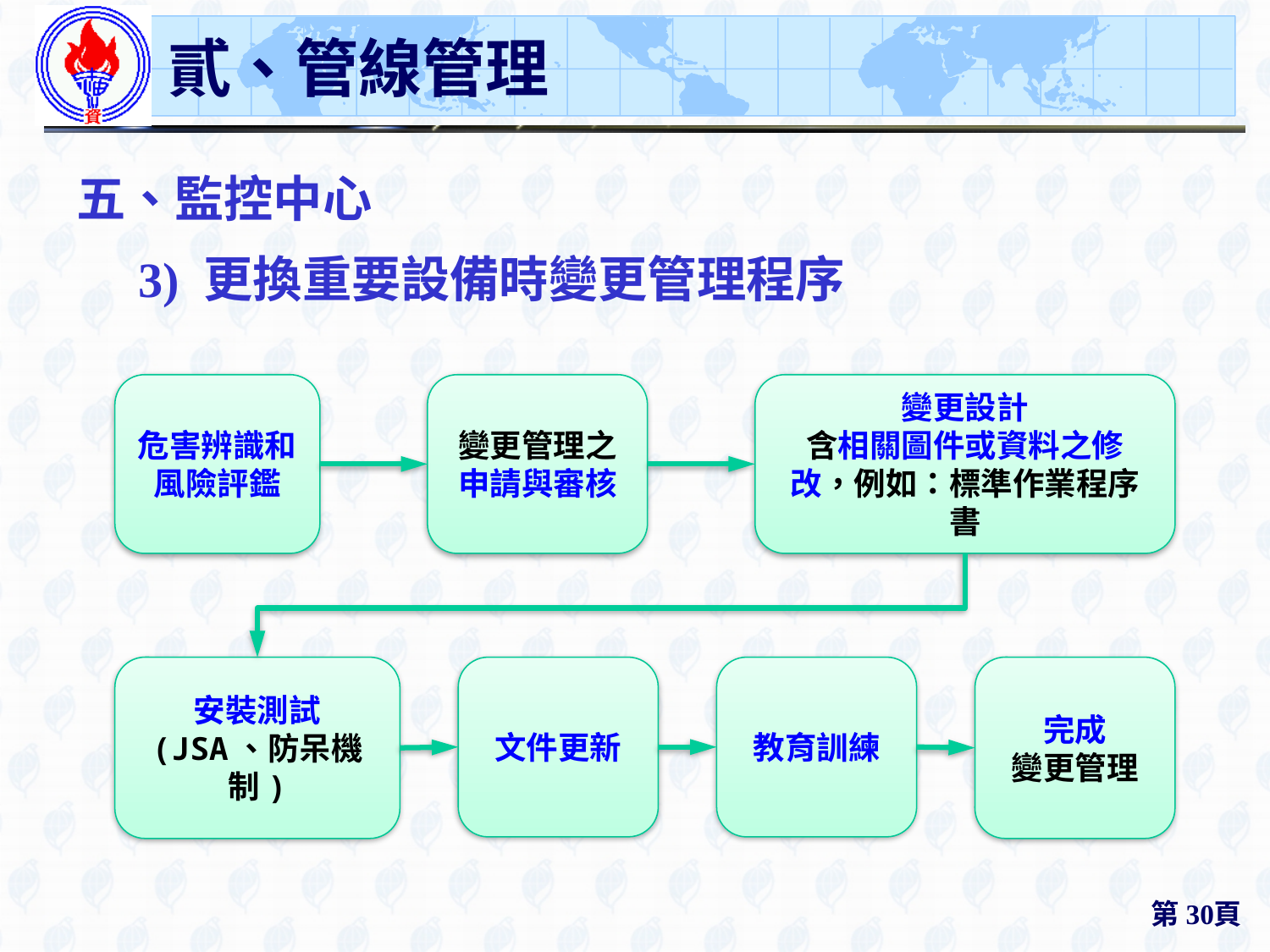

# 貳、管線管理
五、監控中心
3) 更換重要設備時變更管理程序
危害辨識和風險評鑑
變更管理之申請與審核
變更設計
含相關圖件或資料之修改，例如：標準作業程序書
安裝測試
(JSA、防呆機制)
文件更新
教育訓練
完成
變更管理
第30頁